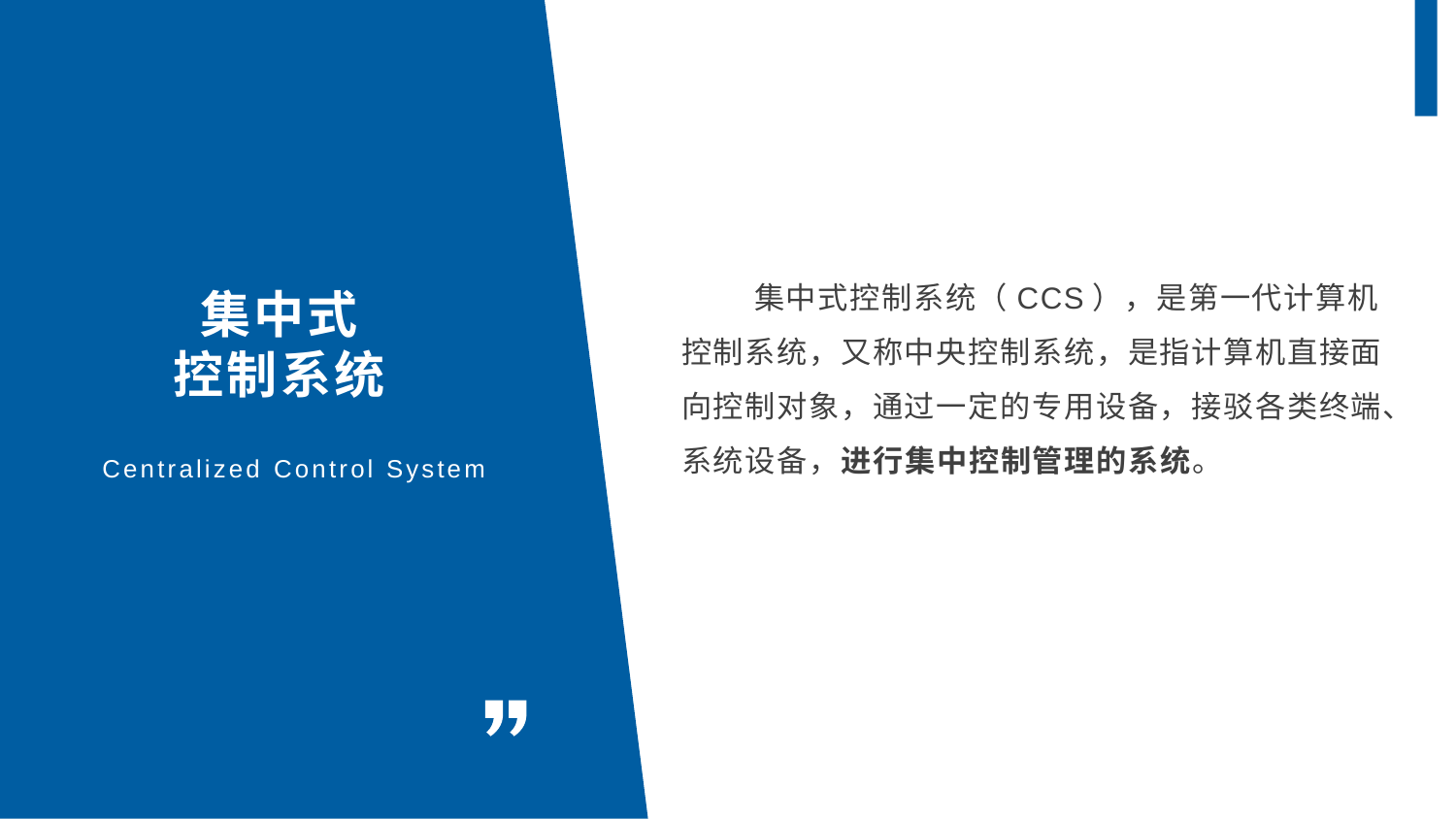

集中式控制系统（CCS），是第一代计算机控制系统，又称中央控制系统，是指计算机直接面向控制对象，通过一定的专用设备，接驳各类终端、系统设备，进行集中控制管理的系统。
集中式
控制系统
Centralized Control System